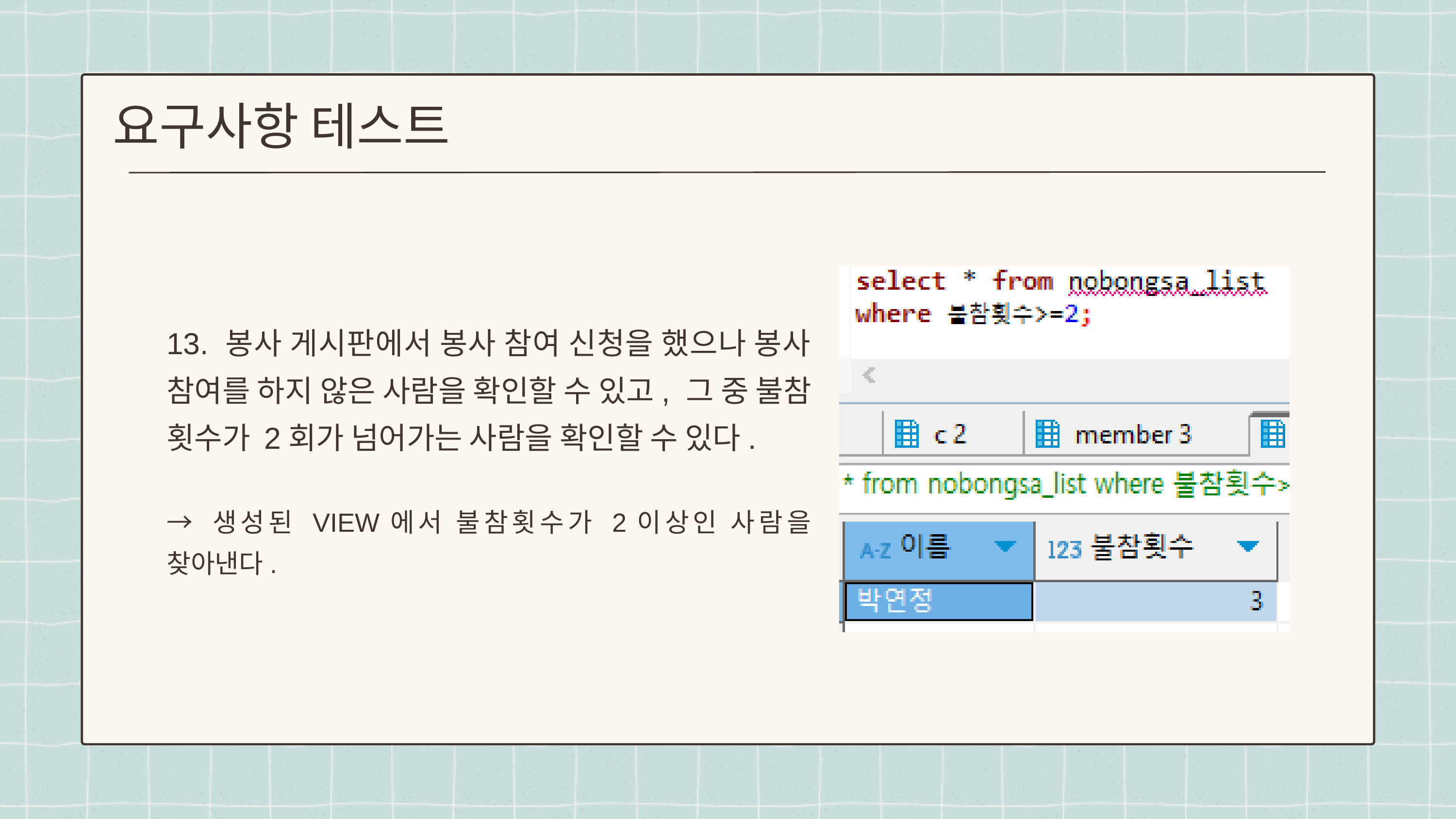

요구사항 테스트

13. 봉사 게시판에서 봉사 참여 신청을 했으나 봉사 참여를 하지 않은 사람을 확인할 수 있고, 그 중 불참 횟수가 2회가 넘어가는 사람을 확인할 수 있다.

→ 생성된 VIEW에서 불참횟수가 2이상인 사람을 찾아낸다.